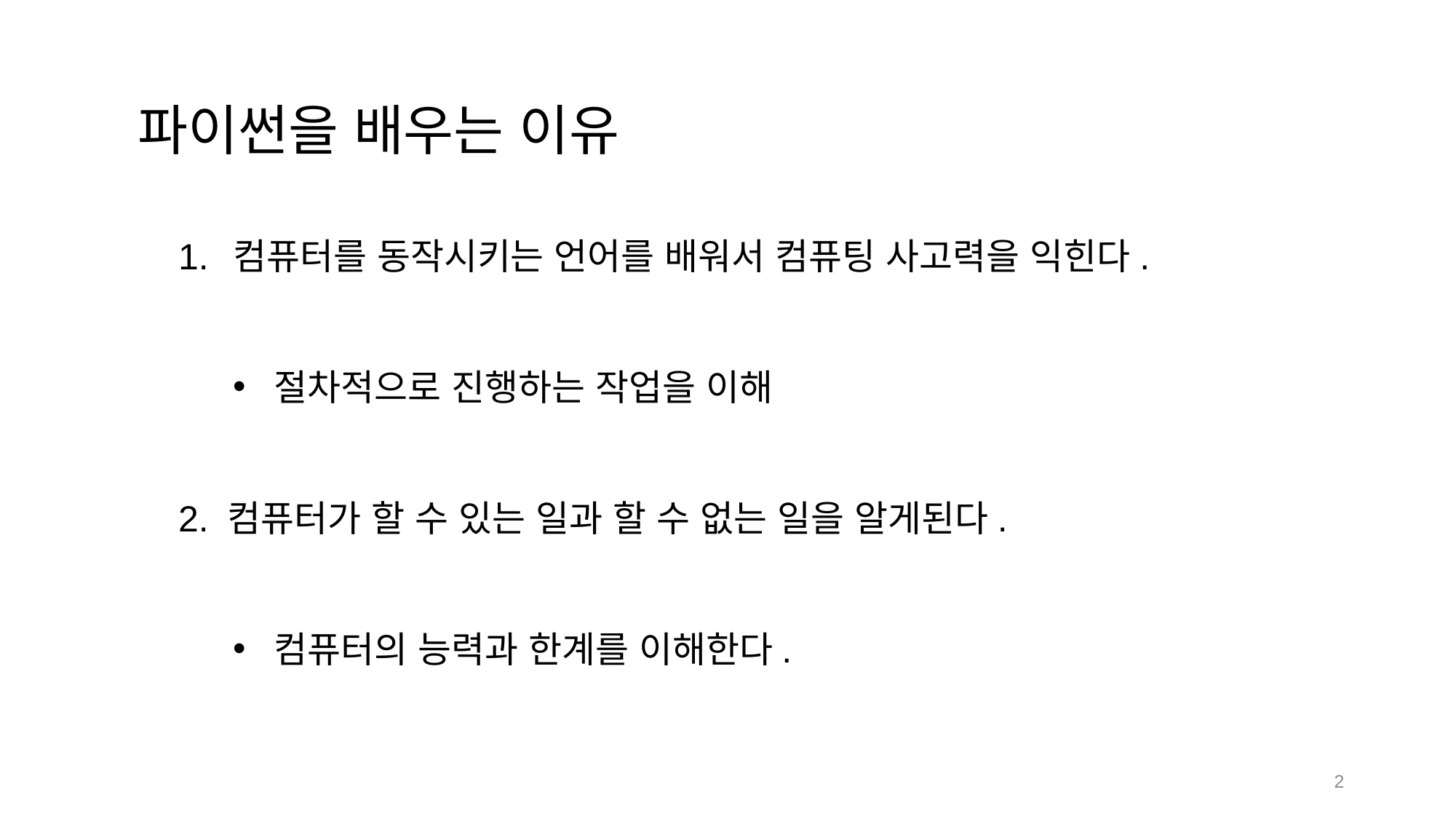

파이썬을 배우는 이유
컴퓨터를 동작시키는 언어를 배워서 컴퓨팅 사고력을 익힌다.

절차적으로 진행하는 작업을 이해

2. 컴퓨터가 할 수 있는 일과 할 수 없는 일을 알게된다.

컴퓨터의 능력과 한계를 이해한다.
2